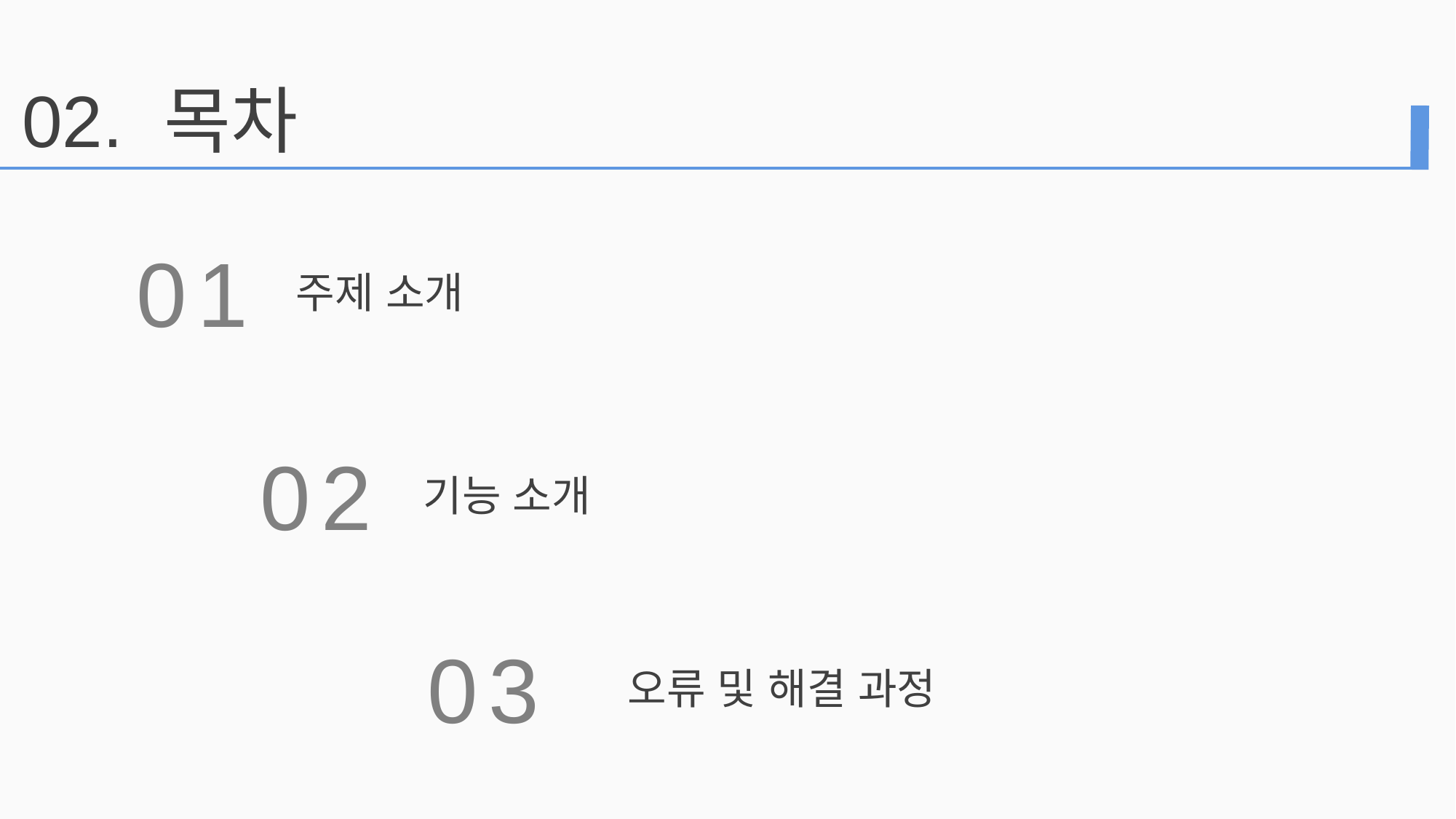

02.
목차
0
1
주제 소개
0
2
기능 소개
0
3
오류 및 해결 과정